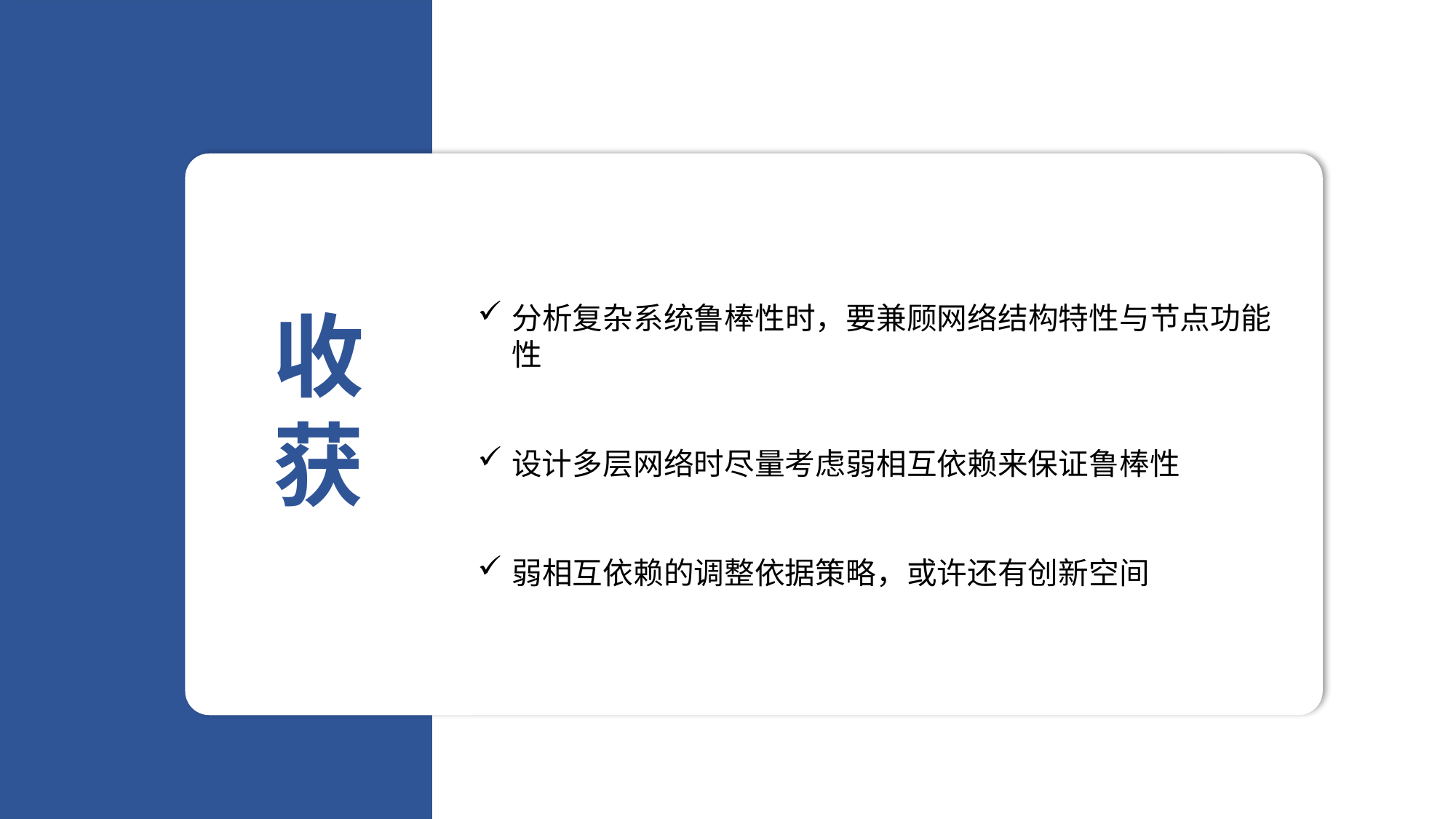

分析复杂系统鲁棒性时，要兼顾网络结构特性与节点功能性

设计多层网络时尽量考虑弱相互依赖来保证鲁棒性

弱相互依赖的调整依据策略，或许还有创新空间
收获